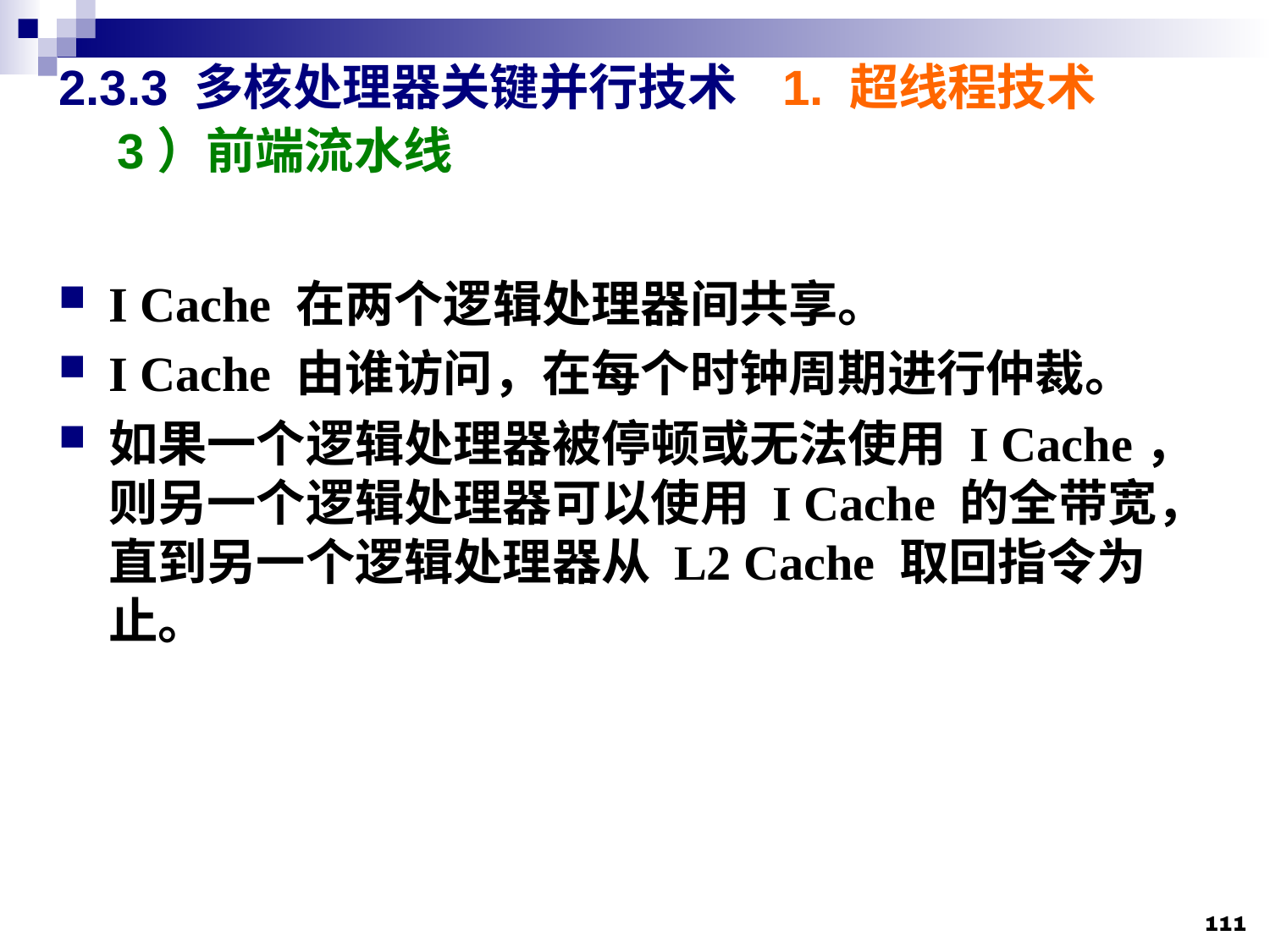

# 2.3.3 多核处理器关键并行技术
1. 超线程技术
3）前端流水线
I Cache 在两个逻辑处理器间共享。
I Cache 由谁访问，在每个时钟周期进行仲裁。
如果一个逻辑处理器被停顿或无法使用 I Cache，则另一个逻辑处理器可以使用 I Cache 的全带宽，直到另一个逻辑处理器从 L2 Cache 取回指令为止。
111